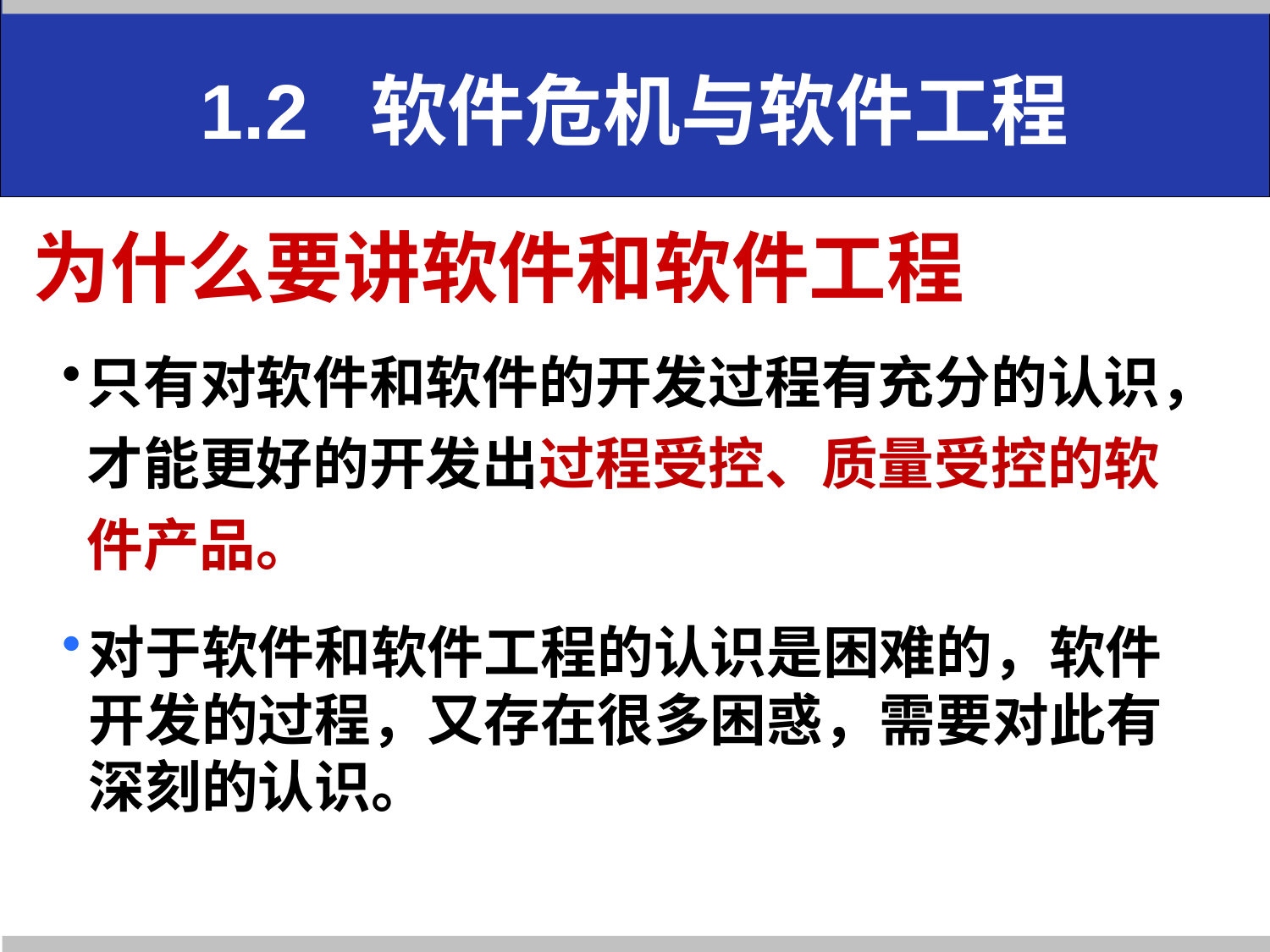

1.2  软件危机与软件工程
# 为什么要讲软件和软件工程
只有对软件和软件的开发过程有充分的认识，才能更好的开发出过程受控、质量受控的软件产品。
对于软件和软件工程的认识是困难的，软件开发的过程，又存在很多困惑，需要对此有深刻的认识。